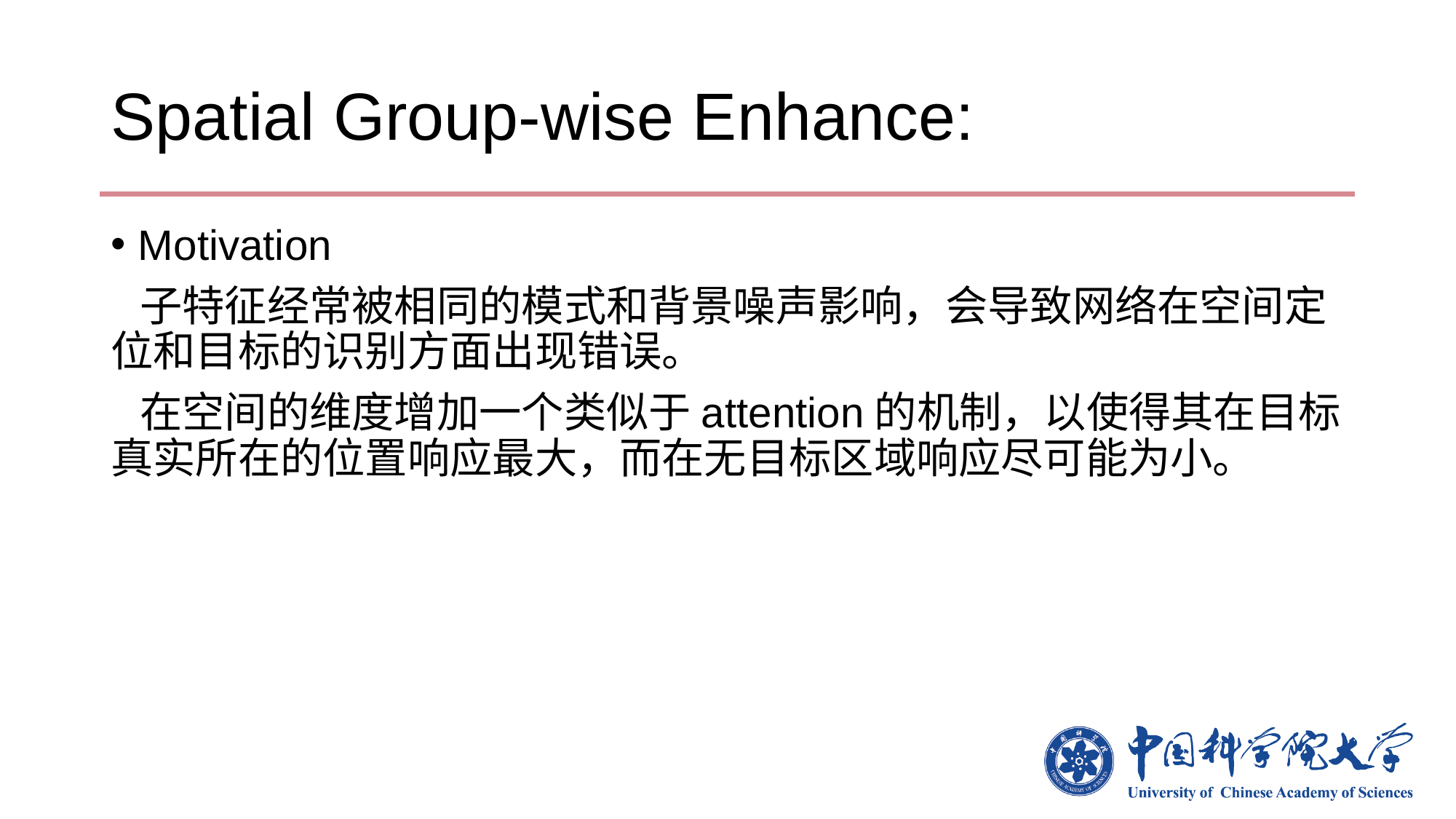

# Spatial Group-wise Enhance:
Motivation
  子特征经常被相同的模式和背景噪声影响，会导致网络在空间定位和目标的识别方面出现错误。
  在空间的维度增加一个类似于attention的机制，以使得其在目标真实所在的位置响应最大，而在无目标区域响应尽可能为小。